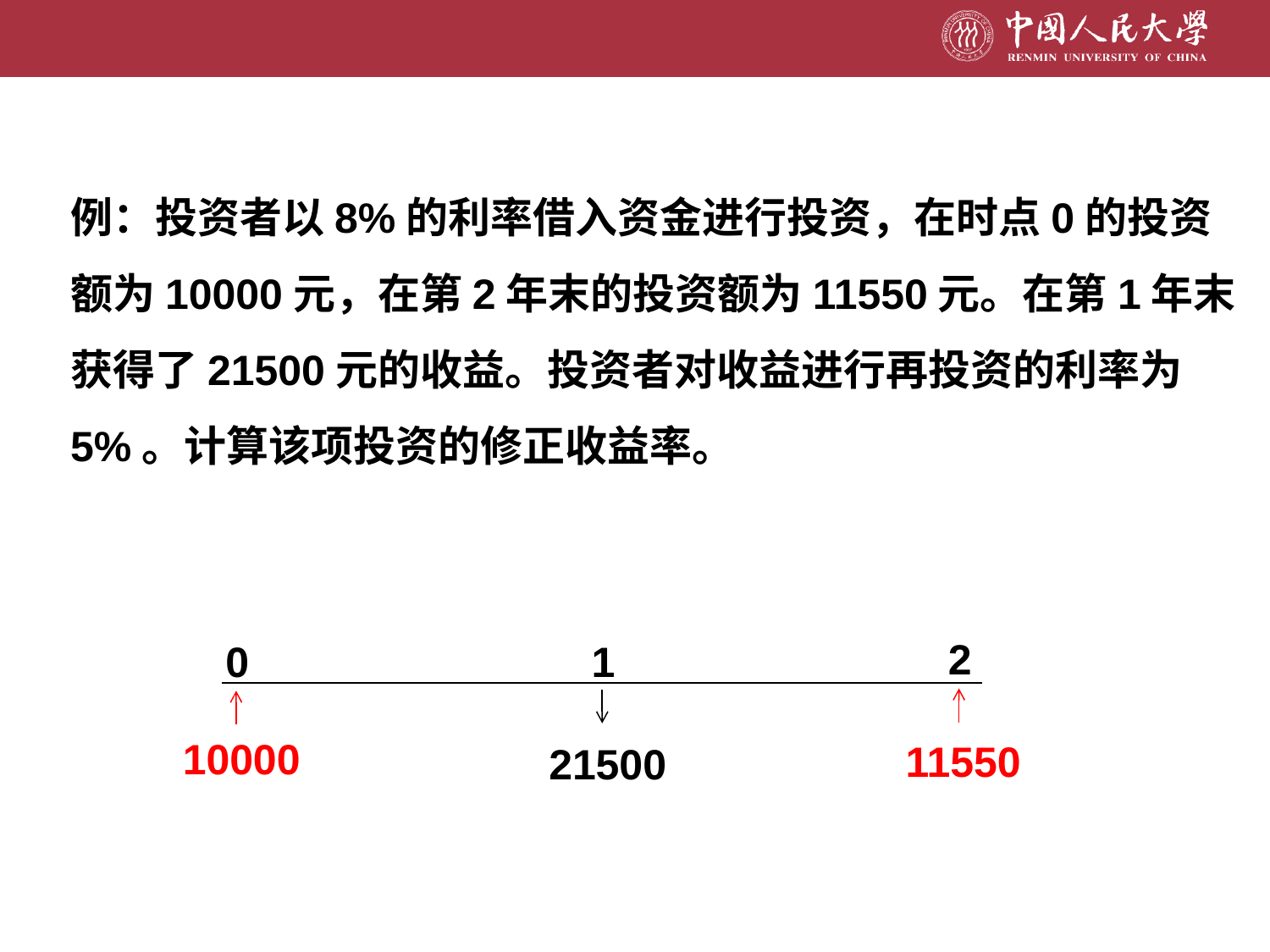

例：投资者以8%的利率借入资金进行投资，在时点0的投资额为10000元，在第2年末的投资额为11550元。在第1年末获得了21500元的收益。投资者对收益进行再投资的利率为5%。计算该项投资的修正收益率。
2
0
1
10000
11550
21500